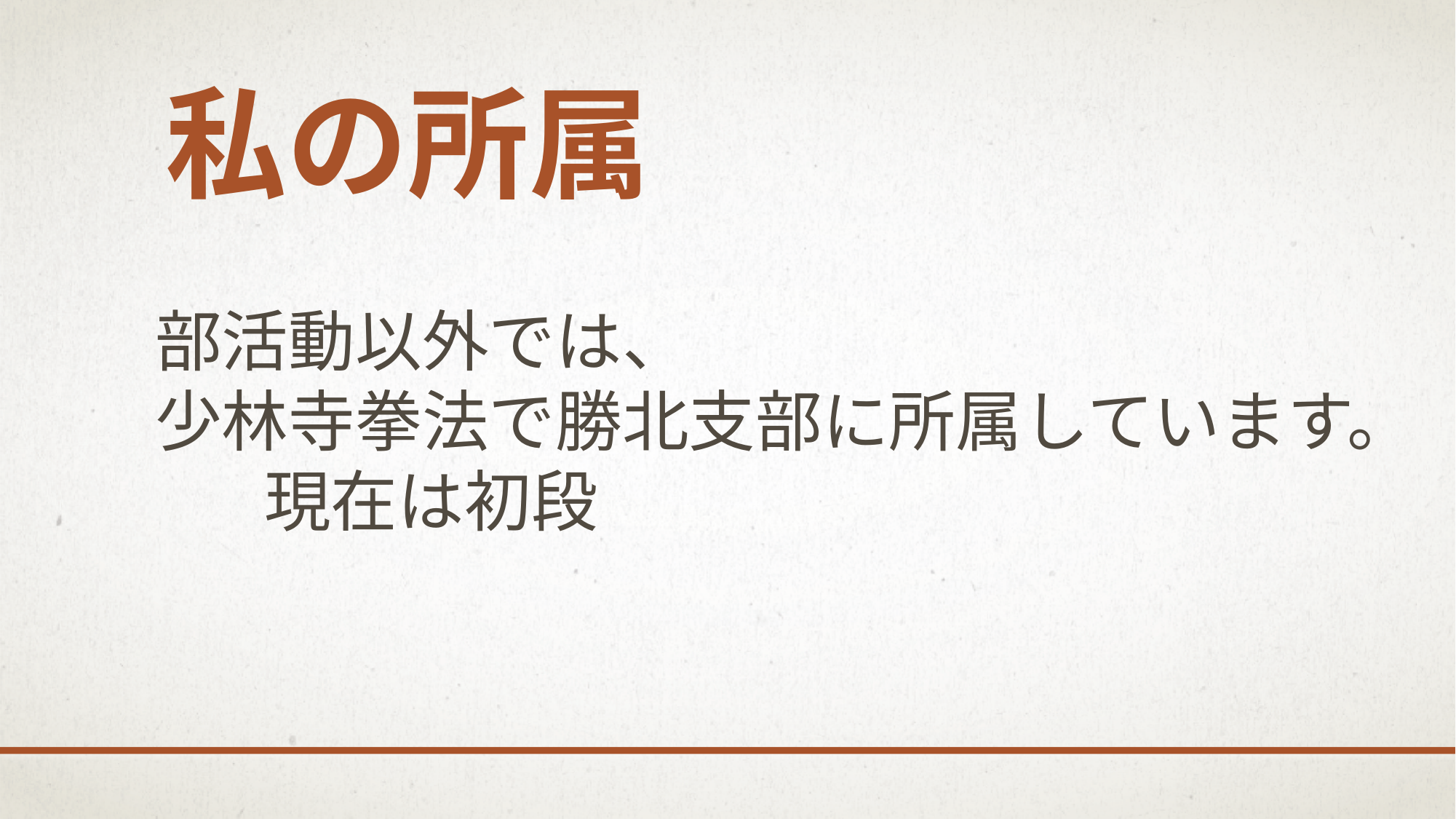

# 私の所属
部活動以外では、
少林寺拳法で勝北支部に所属しています。
	現在は初段